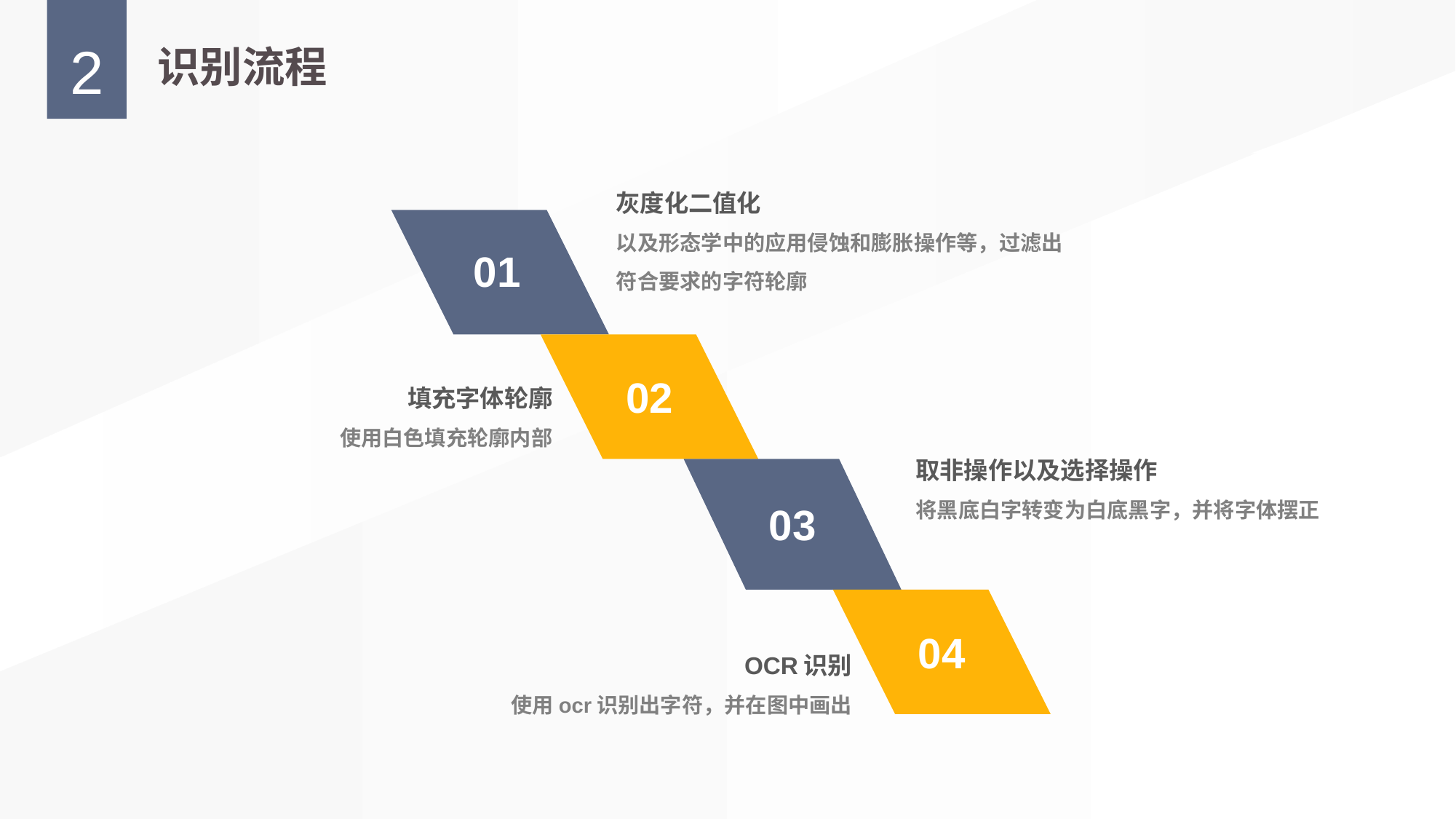

2
识别流程
灰度化二值化
以及形态学中的应用侵蚀和膨胀操作等，过滤出符合要求的字符轮廓

01

02
填充字体轮廓
使用白色填充轮廓内部
取非操作以及选择操作
将黑底白字转变为白底黑字，并将字体摆正

03

04
OCR识别
使用ocr识别出字符，并在图中画出